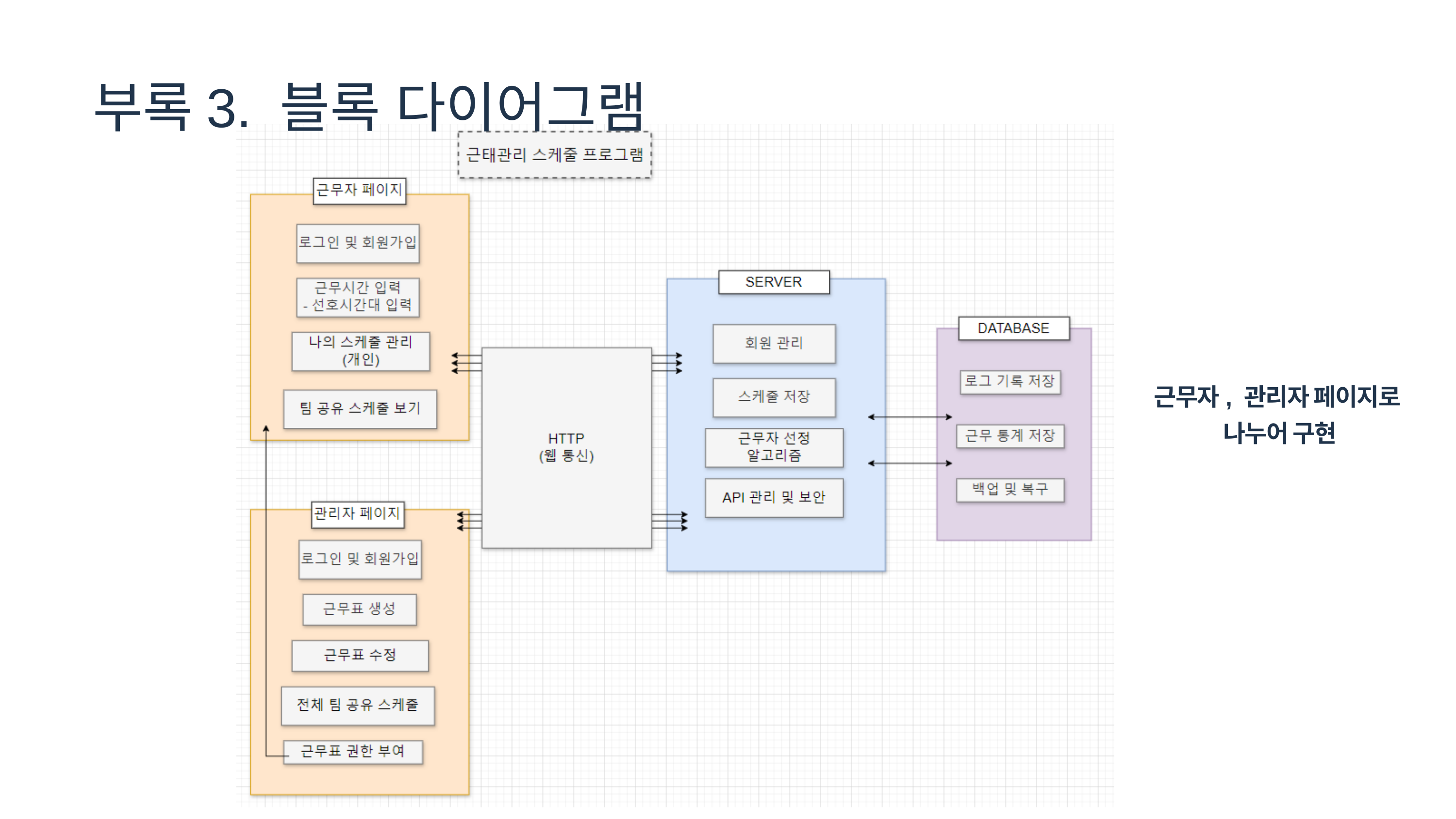

부록3. 블록 다이어그램

근무자, 관리자 페이지로
나누어 구현